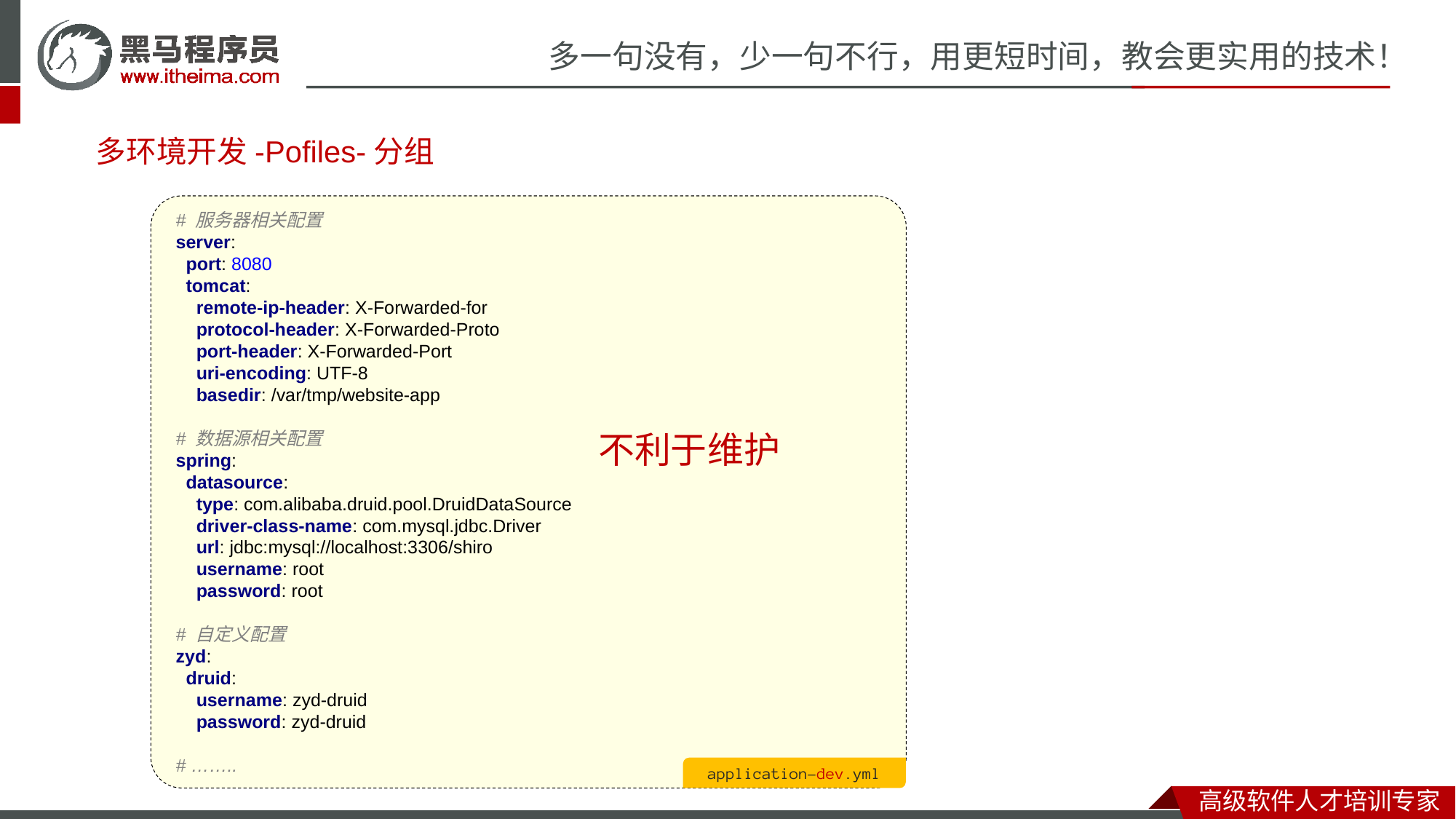

# 多环境开发-Pofiles-分组

application-dev.yml
# 服务器相关配置 server: port: 8080 tomcat: remote-ip-header: X-Forwarded-for protocol-header: X-Forwarded-Proto port-header: X-Forwarded-Port uri-encoding: UTF-8 basedir: /var/tmp/website-app
# 数据源相关配置
spring:
  datasource:
    type: com.alibaba.druid.pool.DruidDataSource
    driver-class-name: com.mysql.jdbc.Driver
    url: jdbc:mysql://localhost:3306/shiro
    username: root
    password: root

# 自定义配置
zyd:
  druid:
    username: zyd-druid
    password: zyd-druid
# ……..
不利于维护